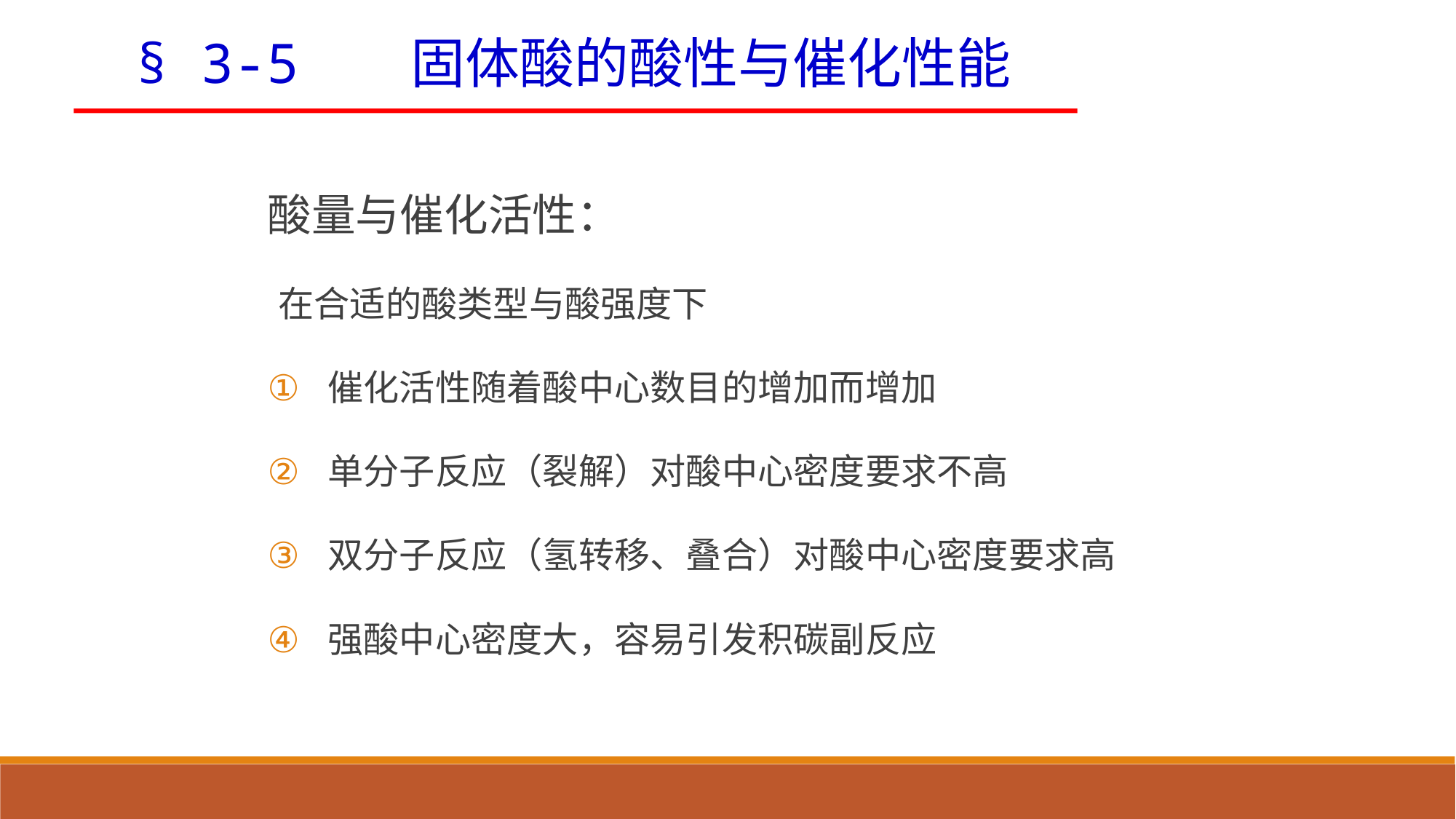

§ 3-5   固体酸的酸性与催化性能

酸量与催化活性：
在合适的酸类型与酸强度下
催化活性随着酸中心数目的增加而增加
单分子反应（裂解）对酸中心密度要求不高
双分子反应（氢转移、叠合）对酸中心密度要求高
强酸中心密度大，容易引发积碳副反应